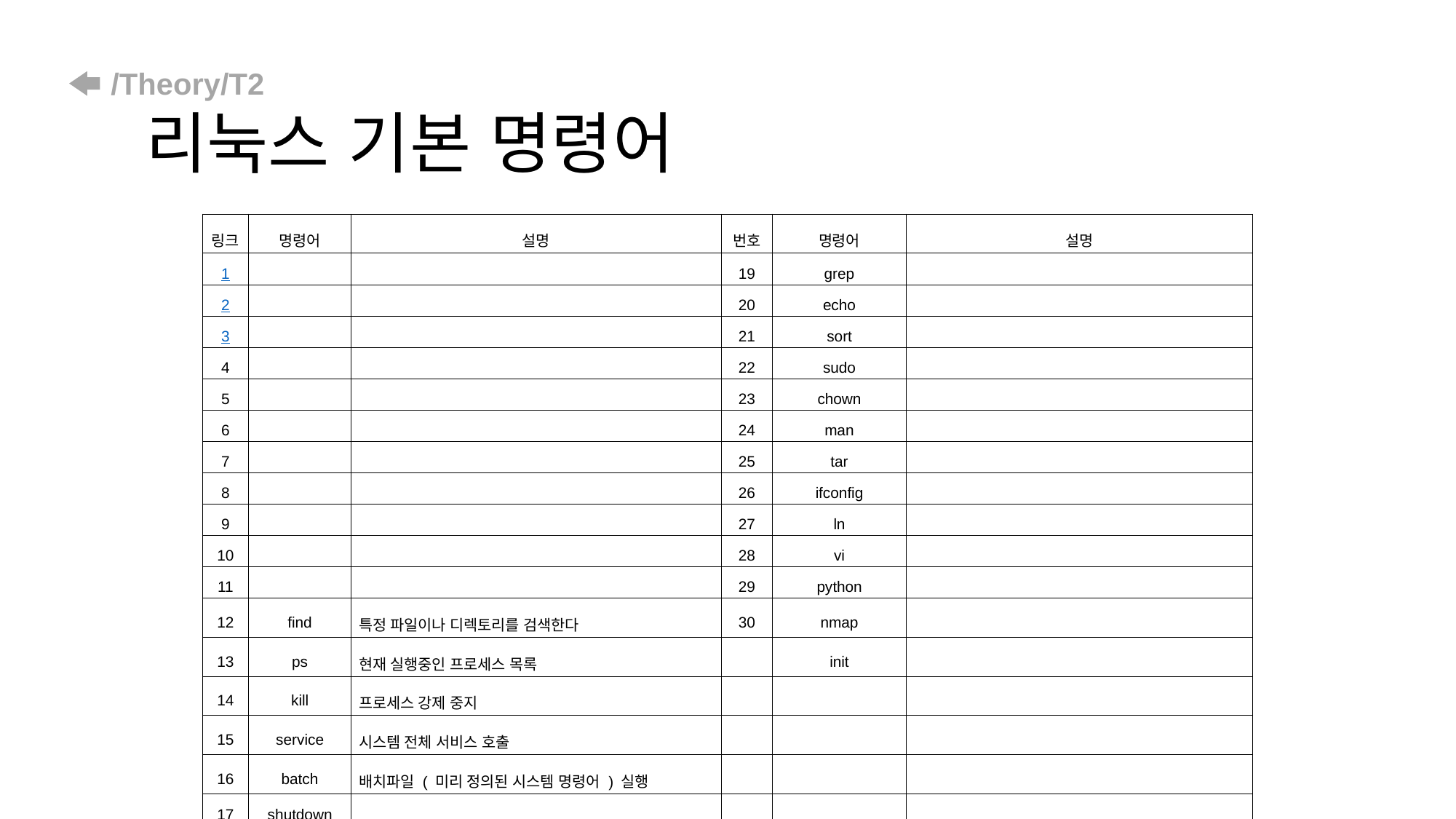

# /Theory/T2 리눅스 기본 명령어

| 링크 | 명령어 | 설명 | 번호 | 명령어 | 설명 |
| --- | --- | --- | --- | --- | --- |
| 1 |  |  | 19 | grep |  |
| 2 |  |  | 20 | echo |  |
| 3 |  |  | 21 | sort |  |
| 4 |  |  | 22 | sudo |  |
| 5 |  |  | 23 | chown |  |
| 6 |  |  | 24 | man |  |
| 7 |  |  | 25 | tar |  |
| 8 |  |  | 26 | ifconfig |  |
| 9 |  |  | 27 | ln |  |
| 10 |  |  | 28 | vi |  |
| 11 |  |  | 29 | python |  |
| 12 | find | 특정 파일이나 디렉토리를 검색한다 | 30 | nmap |  |
| 13 | ps | 현재 실행중인 프로세스 목록 |  | init |  |
| 14 | kill | 프로세스 강제 중지 |  |  |  |
| 15 | service | 시스템 전체 서비스 호출 |  |  |  |
| 16 | batch | 배치파일 ( 미리 정의된 시스템 명령어 ) 실행 |  |  |  |
| 17 | shutdown |  |  |  |  |
| 18 | wget |  |  |  |  |